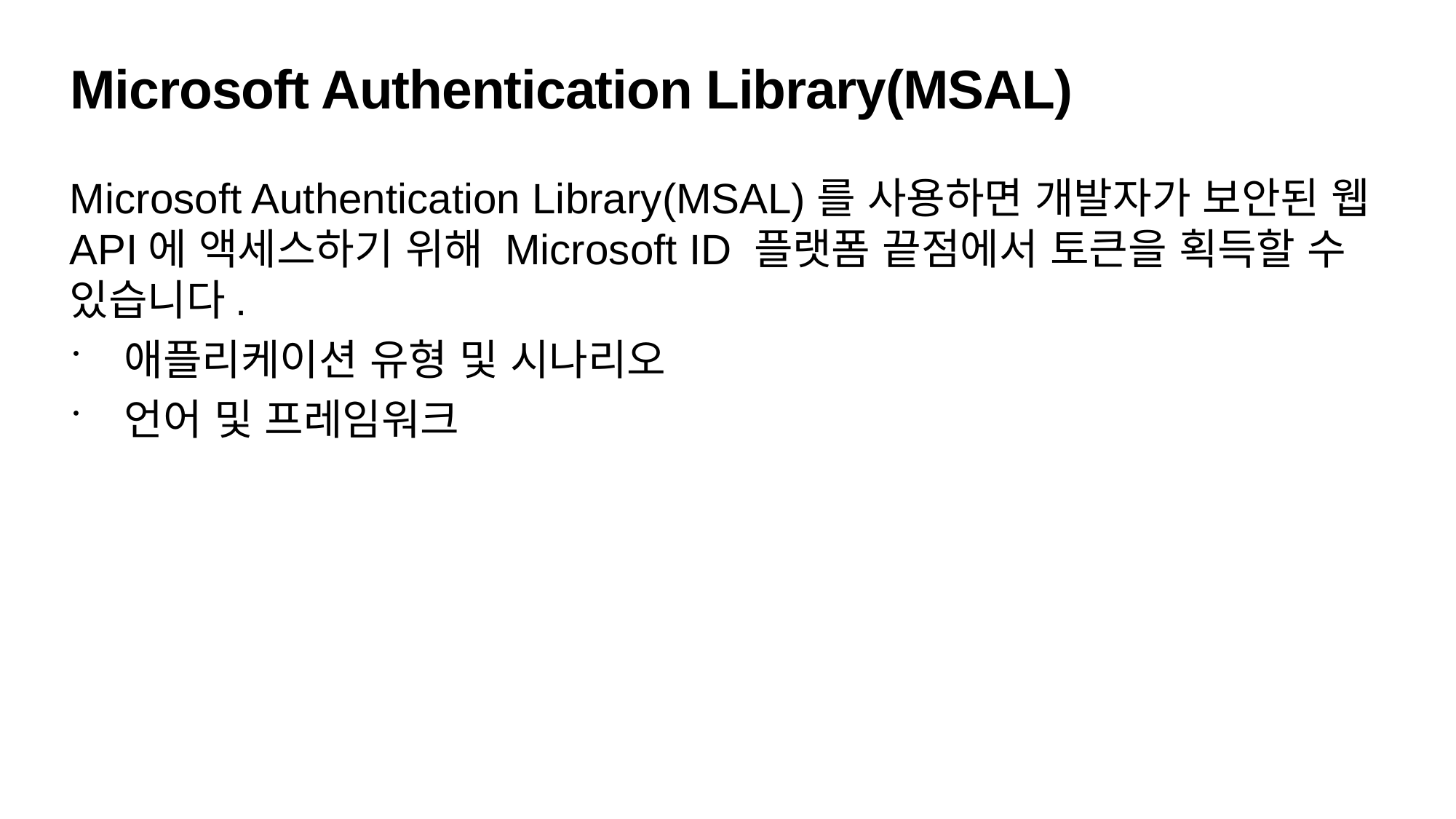

# Microsoft Authentication Library(MSAL)
Microsoft Authentication Library(MSAL)를 사용하면 개발자가 보안된 웹 API에 액세스하기 위해 Microsoft ID 플랫폼 끝점에서 토큰을 획득할 수 있습니다.
애플리케이션 유형 및 시나리오
언어 및 프레임워크